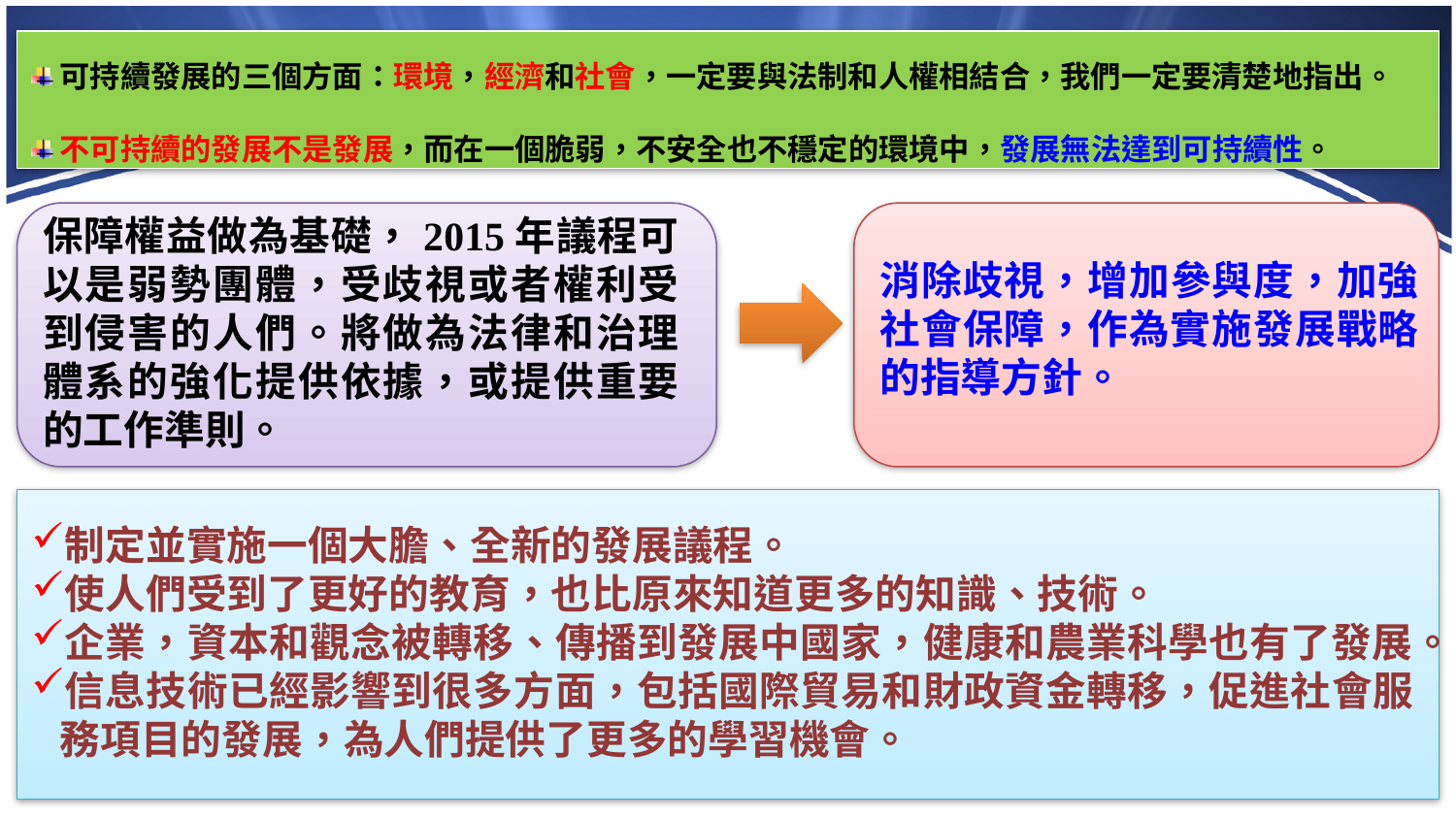

可持續發展的三個方面：環境，經濟和社會，一定要與法制和人權相結合，我們一定要清楚地指出。
不可持續的發展不是發展，而在一個脆弱，不安全也不穩定的環境中，發展無法達到可持續性。

保障權益做為基礎，2015年議程可以是弱勢團體，受歧視或者權利受到侵害的人們。將做為法律和治理體系的強化提供依據，或提供重要的工作準則。

消除歧視，增加參與度，加強社會保障，作為實施發展戰略的指導方針。

制定並實施一個大膽、全新的發展議程。
使人們受到了更好的教育，也比原來知道更多的知識、技術。
企業，資本和觀念被轉移、傳播到發展中國家，健康和農業科學也有了發展。
信息技術已經影響到很多方面，包括國際貿易和財政資金轉移，促進社會服務項目的發展，為人們提供了更多的學習機會。